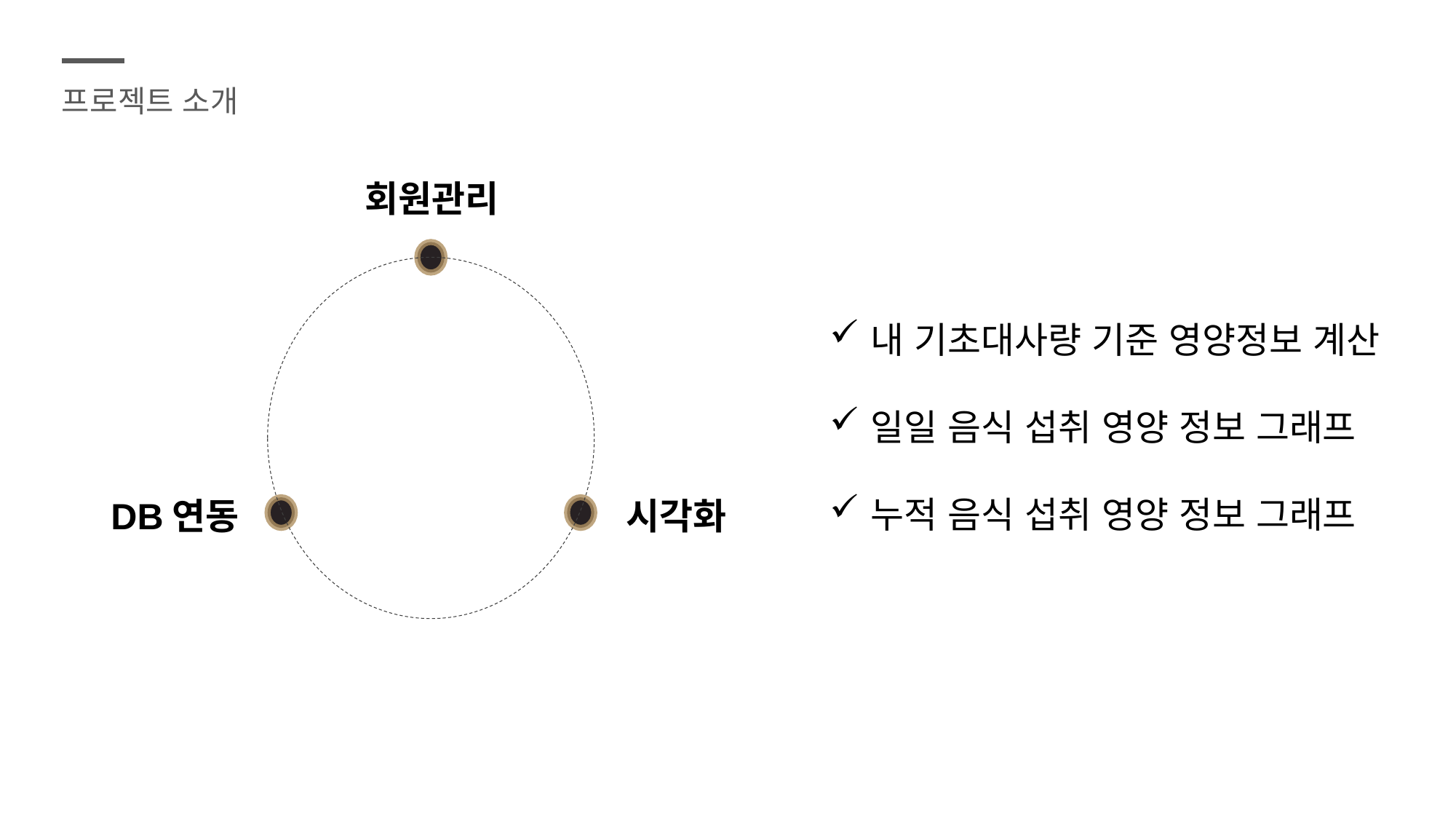

프로젝트 소개
회원관리

시각화
DB연동

내 기초대사량 기준 영양정보 계산

일일 음식 섭취 영양 정보 그래프

누적 음식 섭취 영양 정보 그래프